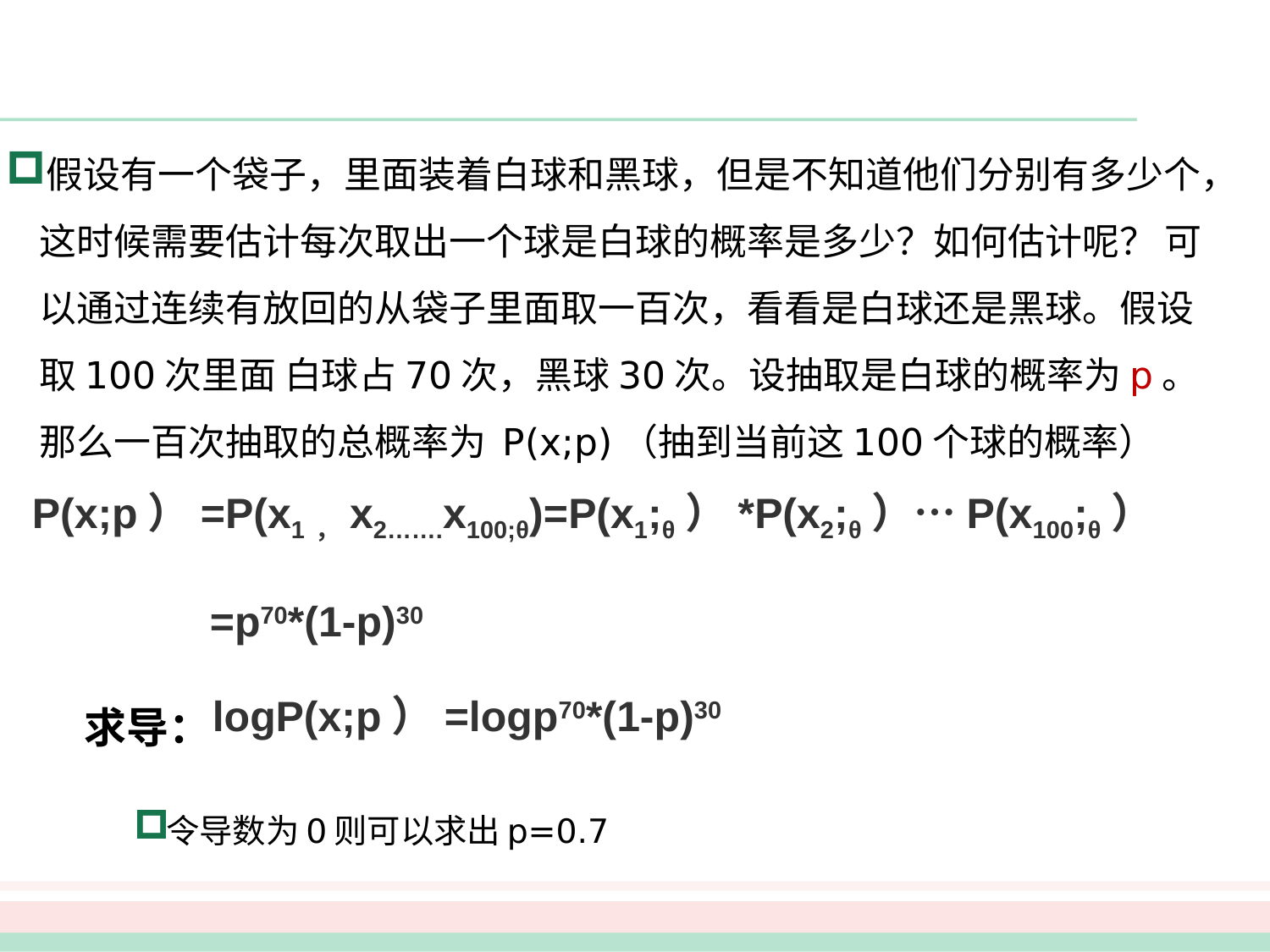

假设有一个袋子，里面装着白球和黑球，但是不知道他们分别有多少个，这时候需要估计每次取出一个球是白球的概率是多少？如何估计呢？ 可以通过连续有放回的从袋子里面取一百次，看看是白球还是黑球。假设取100次里面 白球占70次，黑球30次。设抽取是白球的概率为p。 那么一百次抽取的总概率为 P(x;p)（抽到当前这100个球的概率）

P(x;p）=P(x1，x2…….x100;θ)=P(x1;θ）*P(x2;θ）…P(x100;θ）

               =p70*(1-p)30
logP(x;p）=logp70*(1-p)30
 求导：
令导数为0则可以求出p=0.7